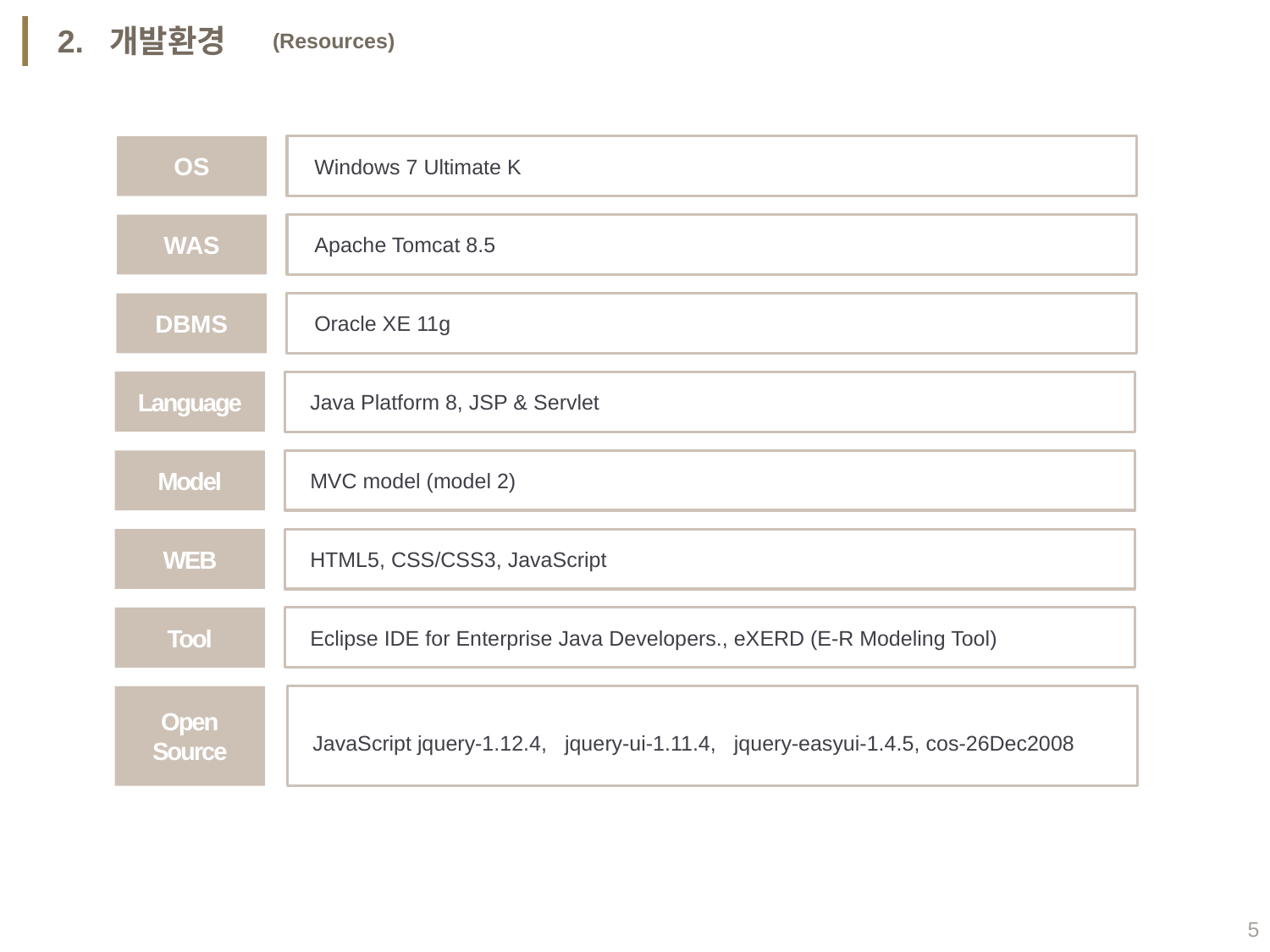

2.  개발환경
(Resources)
OS
Windows 7 Ultimate K
WAS
Apache Tomcat 8.5
DBMS
Oracle XE 11g
Language
Java Platform 8, JSP & Servlet
Model
MVC model (model 2)
WEB
HTML5, CSS/CSS3, JavaScript
Tool
Eclipse IDE for Enterprise Java Developers., eXERD (E-R Modeling Tool)
Open
Source
JavaScript jquery-1.12.4,   jquery-ui-1.11.4,   jquery-easyui-1.4.5, cos-26Dec2008
5